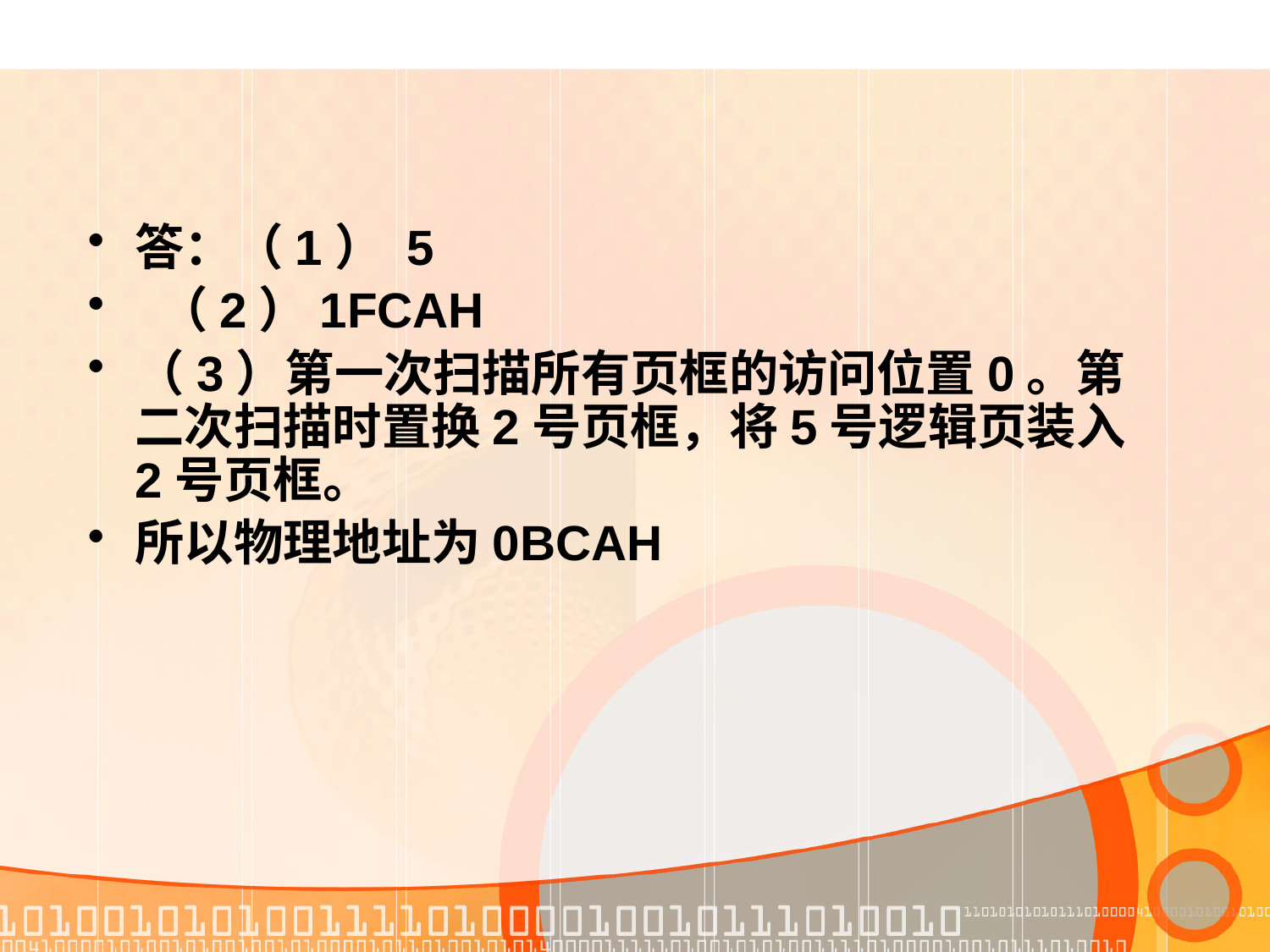

答：（1） 5
 （2）1FCAH
（3）第一次扫描所有页框的访问位置0。第二次扫描时置换2号页框，将5号逻辑页装入2号页框。
所以物理地址为0BCAH